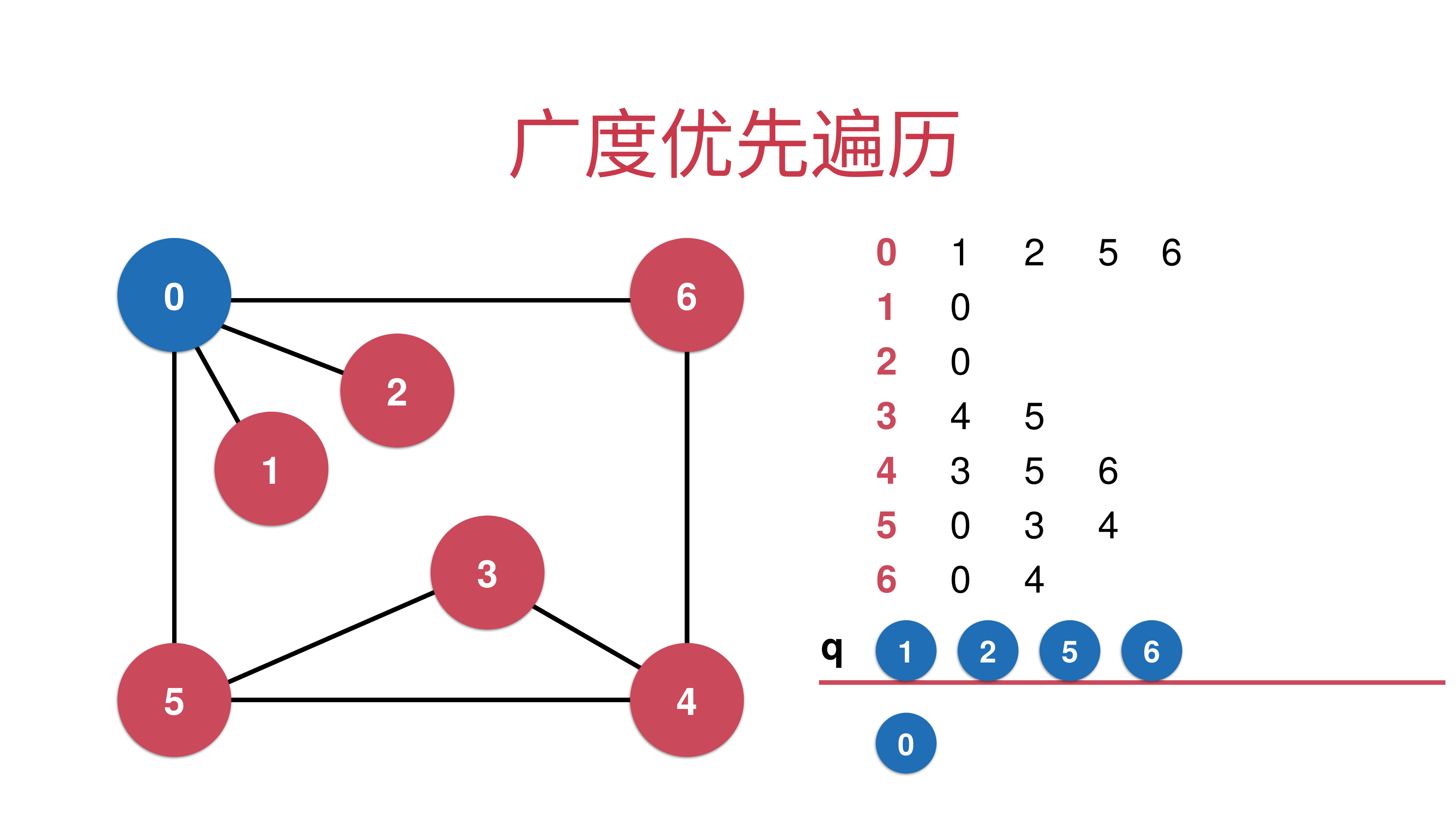

# 广度优先遍历
0     1     2     5    6
1     0
2     0
3     4     5
4     3     5     6
5     0     3     4
6     0     4
0
6

2
1
3

q

1
2
5
6
5
4

0